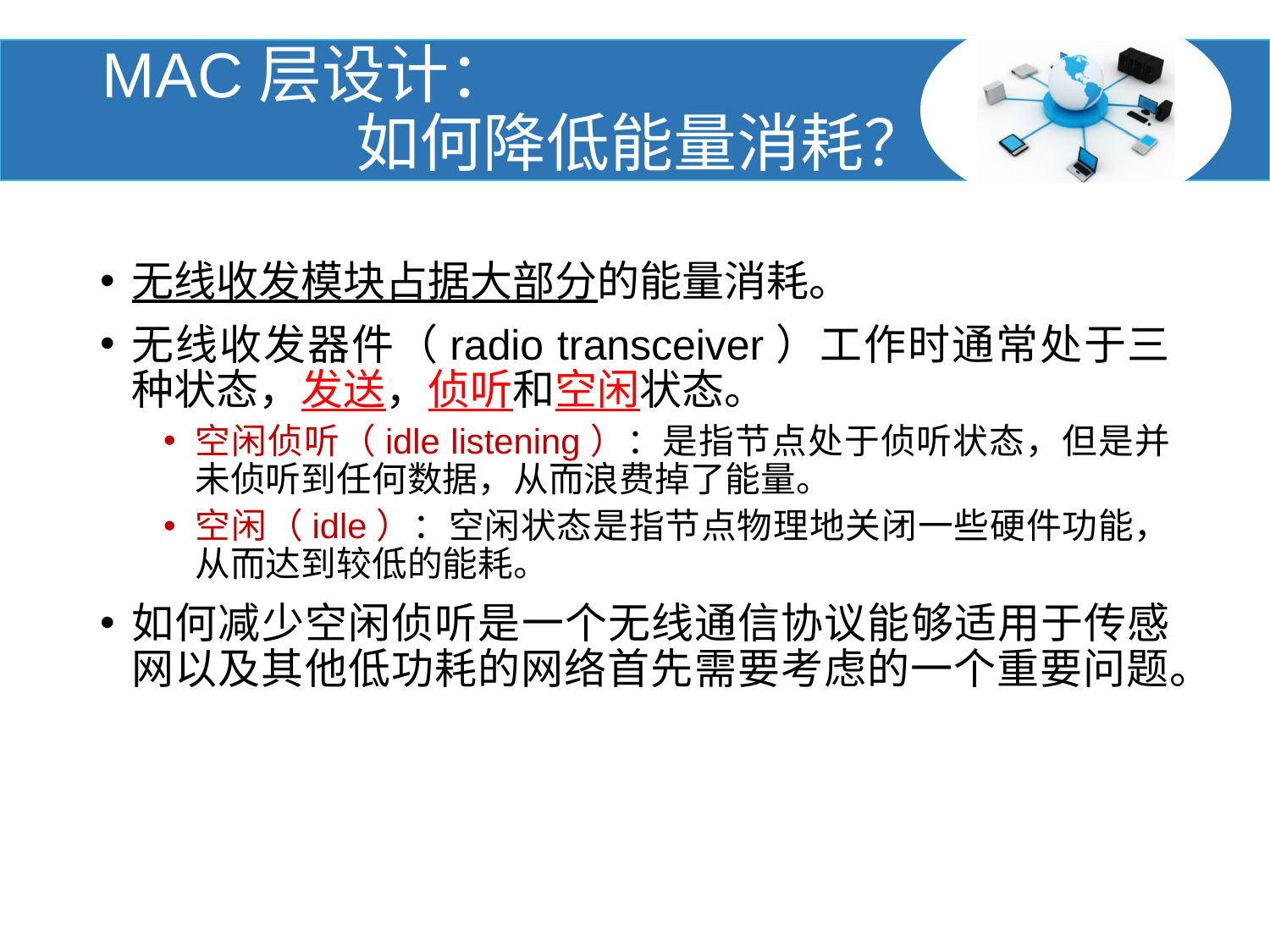

#
MAC层设计：
		如何降低能量消耗？
无线收发模块占据大部分的能量消耗。
无线收发器件（radio transceiver）工作时通常处于三种状态，发送，侦听和空闲状态。
空闲侦听（idle listening）：是指节点处于侦听状态，但是并未侦听到任何数据，从而浪费掉了能量。
空闲（idle）：空闲状态是指节点物理地关闭一些硬件功能，从而达到较低的能耗。
如何减少空闲侦听是一个无线通信协议能够适用于传感网以及其他低功耗的网络首先需要考虑的一个重要问题。